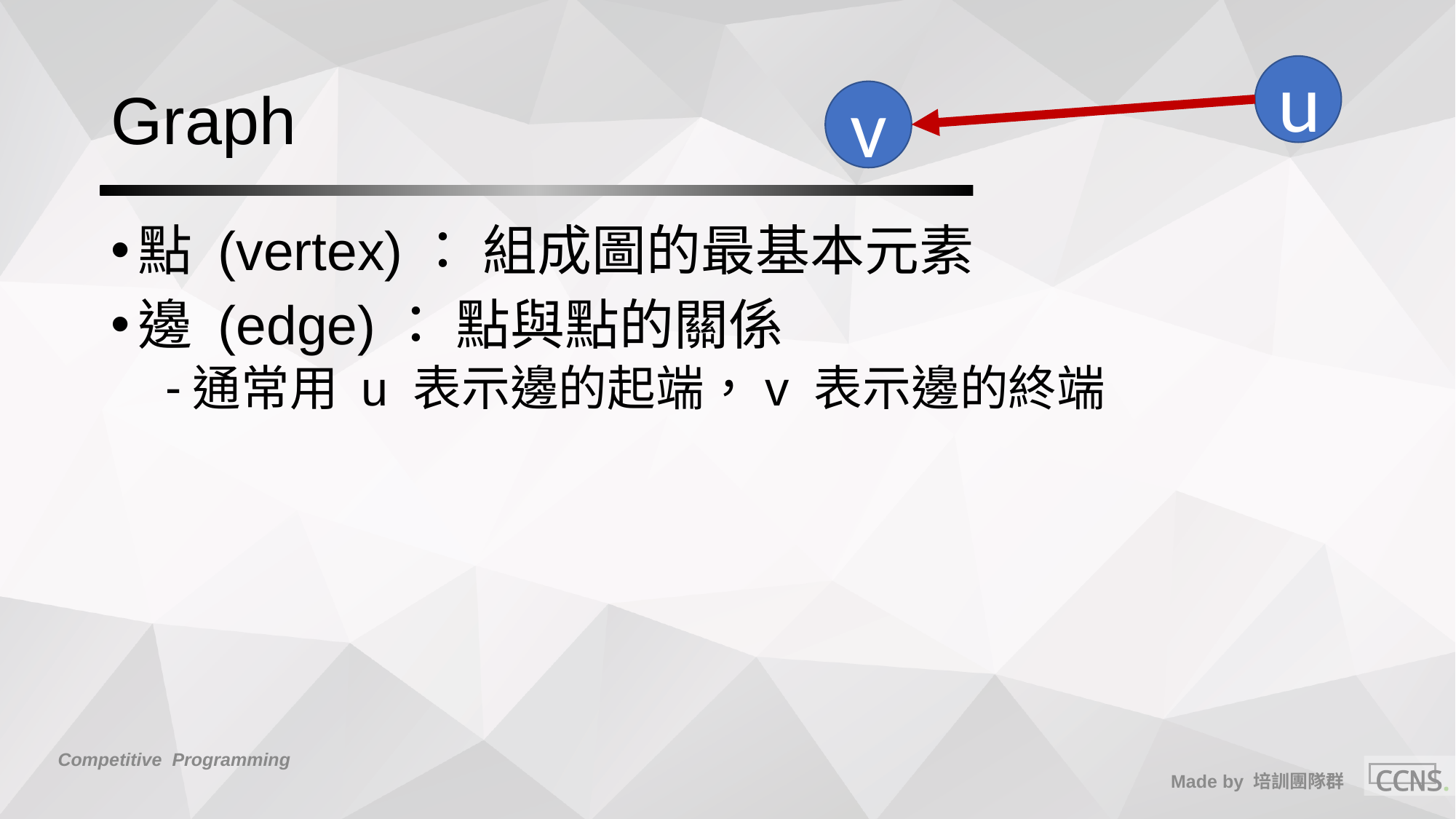

# Graph
u
v
點 (vertex)： 組成圖的最基本元素
邊 (edge)： 點與點的關係
通常用 u 表示邊的起端，v 表示邊的終端